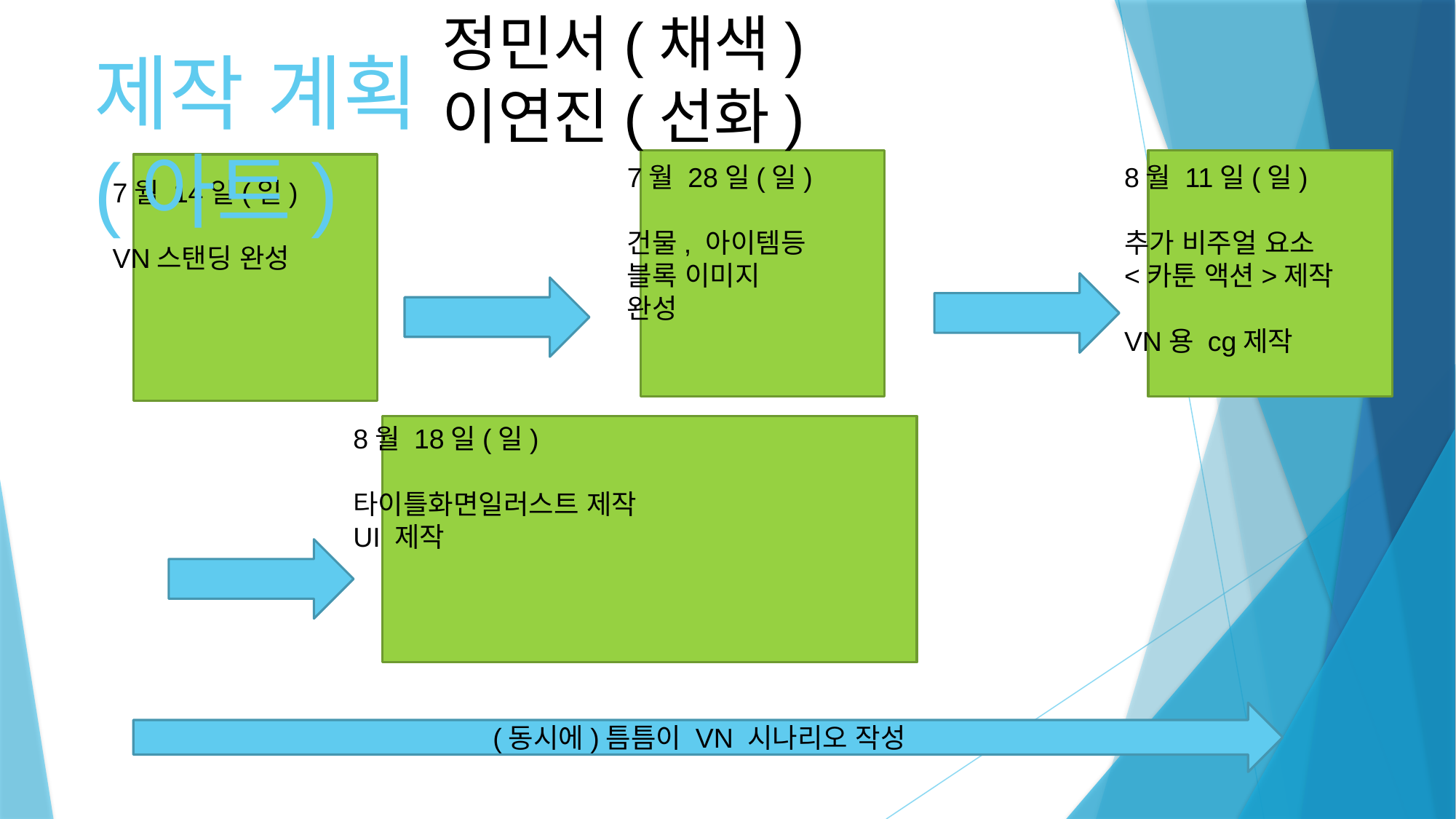

정민서(채색)
이연진(선화)
# 제작 계획(아트)

7월 28일(일)
건물, 아이템등
블록 이미지
완성
8월 11일(일)
추가 비주얼 요소
<카툰 액션>제작
VN용 cg제작
7월 14일(일)
VN스탠딩 완성

8월 18일(일)
타이틀화면일러스트 제작
UI 제작

(동시에)틈틈이 VN 시나리오 작성